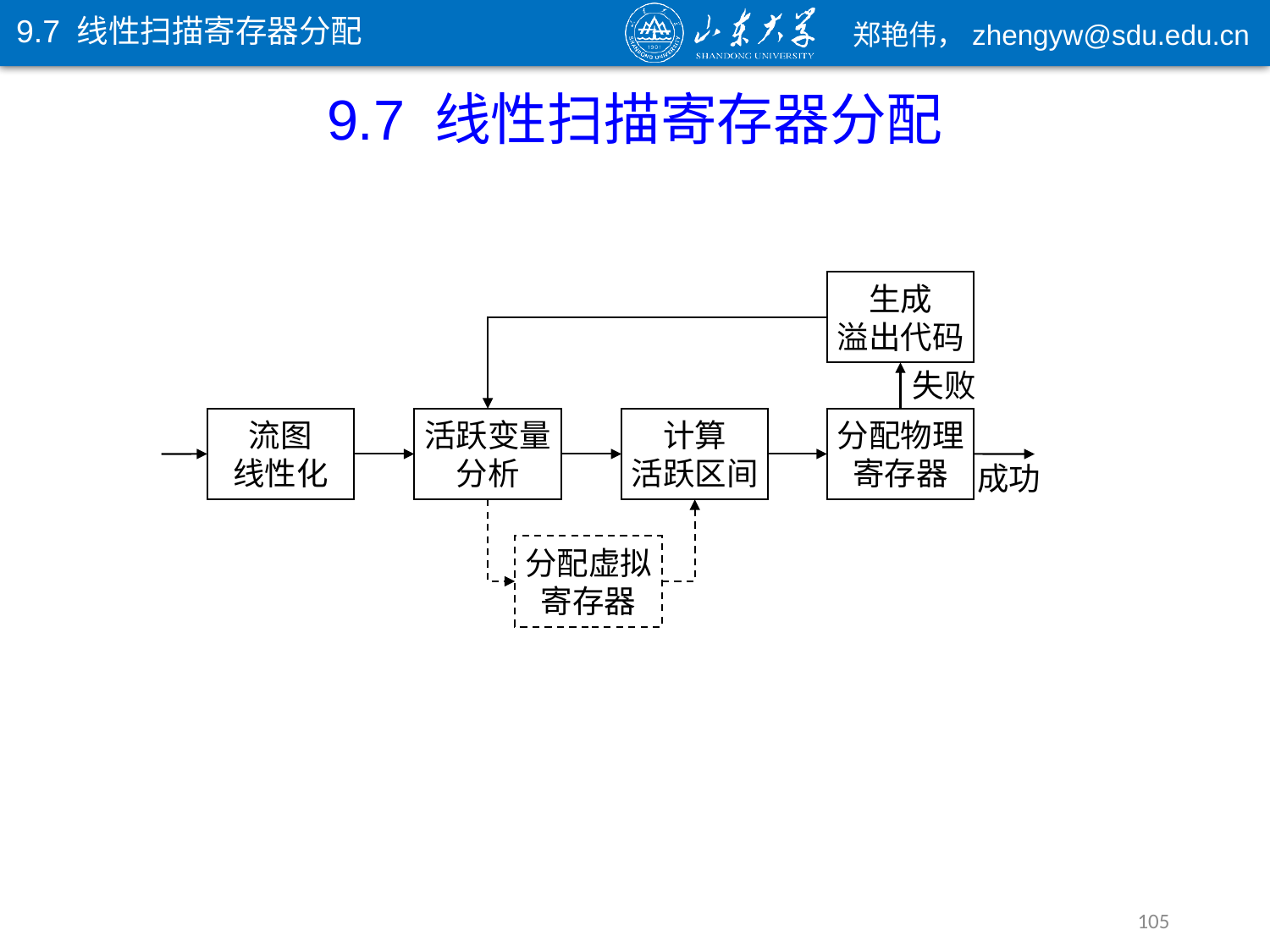

9.7 线性扫描寄存器分配
9.7 线性扫描寄存器分配
生成
溢出代码
失败
流图
线性化
活跃变量
分析
计算
活跃区间
分配物理
寄存器
成功
分配虚拟
寄存器
105